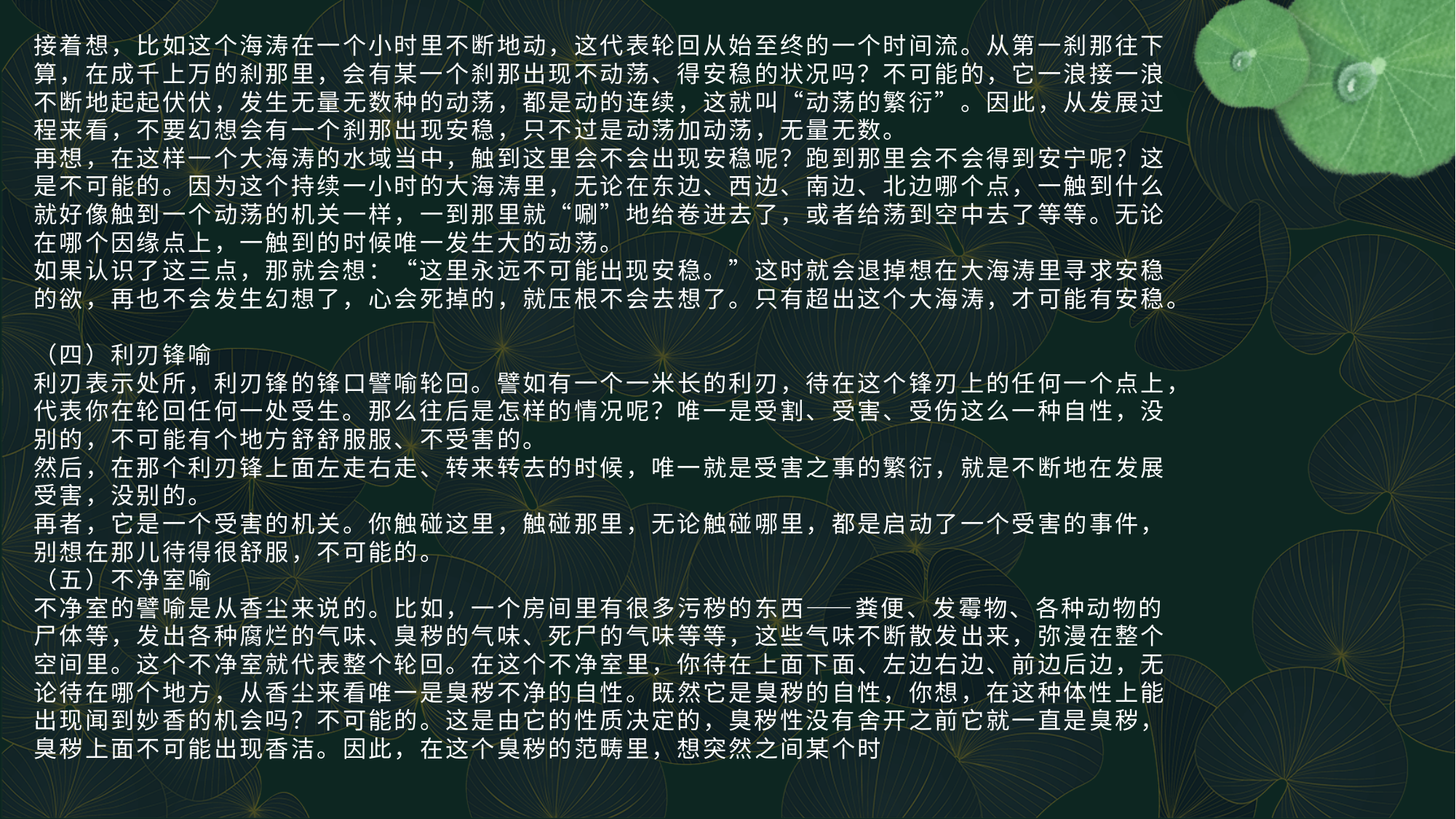

# 接着想，比如这个海涛在一个小时里不断地动，这代表轮回从始至终的一个时间流。从第一刹那往下算，在成千上万的刹那里，会有某一个刹那出现不动荡、得安稳的状况吗？不可能的，它一浪接一浪不断地起起伏伏，发生无量无数种的动荡，都是动的连续，这就叫“动荡的繁衍”。因此，从发展过程来看，不要幻想会有一个刹那出现安稳，只不过是动荡加动荡，无量无数。 再想，在这样一个大海涛的水域当中，触到这里会不会出现安稳呢？跑到那里会不会得到安宁呢？这是不可能的。因为这个持续一小时的大海涛里，无论在东边、西边、南边、北边哪个点，一触到什么就好像触到一个动荡的机关一样，一到那里就“唰”地给卷进去了，或者给荡到空中去了等等。无论在哪个因缘点上，一触到的时候唯一发生大的动荡。 如果认识了这三点，那就会想：“这里永远不可能出现安稳。”这时就会退掉想在大海涛里寻求安稳的欲，再也不会发生幻想了，心会死掉的，就压根不会去想了。只有超出这个大海涛，才可能有安稳。 （四）利刃锋喻 利刃表示处所，利刃锋的锋口譬喻轮回。譬如有一个一米长的利刃，待在这个锋刃上的任何一个点上，代表你在轮回任何一处受生。那么往后是怎样的情况呢？唯一是受割、受害、受伤这么一种自性，没别的，不可能有个地方舒舒服服、不受害的。 然后，在那个利刃锋上面左走右走、转来转去的时候，唯一就是受害之事的繁衍，就是不断地在发展受害，没别的。 再者，它是一个受害的机关。你触碰这里，触碰那里，无论触碰哪里，都是启动了一个受害的事件，别想在那儿待得很舒服，不可能的。 （五）不净室喻 不净室的譬喻是从香尘来说的。比如，一个房间里有很多污秽的东西——粪便、发霉物、各种动物的尸体等，发出各种腐烂的气味、臭秽的气味、死尸的气味等等，这些气味不断散发出来，弥漫在整个空间里。这个不净室就代表整个轮回。在这个不净室里，你待在上面下面、左边右边、前边后边，无论待在哪个地方，从香尘来看唯一是臭秽不净的自性。既然它是臭秽的自性，你想，在这种体性上能出现闻到妙香的机会吗？不可能的。这是由它的性质决定的，臭秽性没有舍开之前它就一直是臭秽，臭秽上面不可能出现香洁。因此，在这个臭秽的范畴里，想突然之间某个时